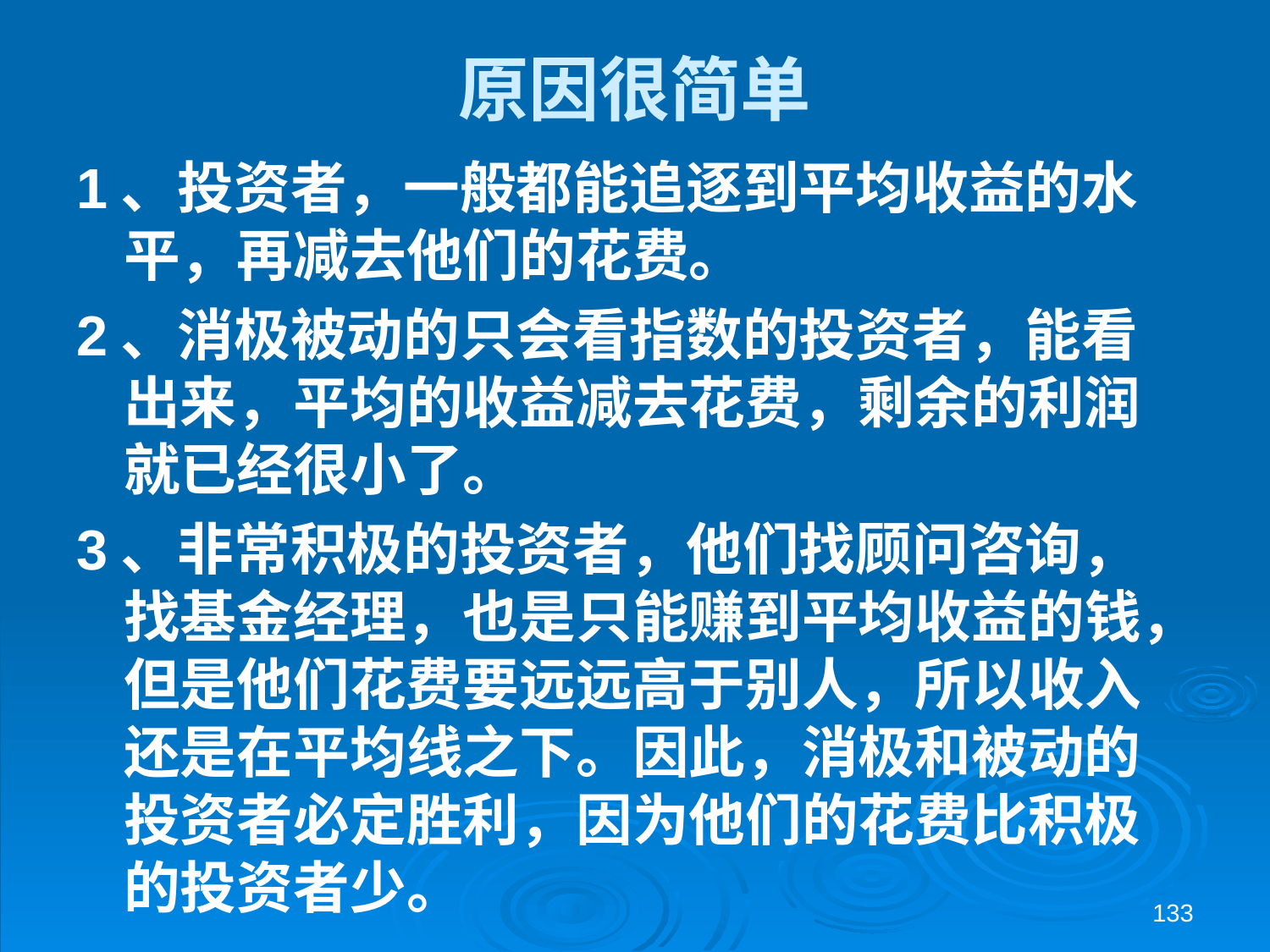

# 原因很简单
1、投资者，一般都能追逐到平均收益的水平，再减去他们的花费。
2、消极被动的只会看指数的投资者，能看出来，平均的收益减去花费，剩余的利润就已经很小了。
3、非常积极的投资者，他们找顾问咨询，找基金经理，也是只能赚到平均收益的钱，但是他们花费要远远高于别人，所以收入还是在平均线之下。因此，消极和被动的投资者必定胜利，因为他们的花费比积极的投资者少。
133